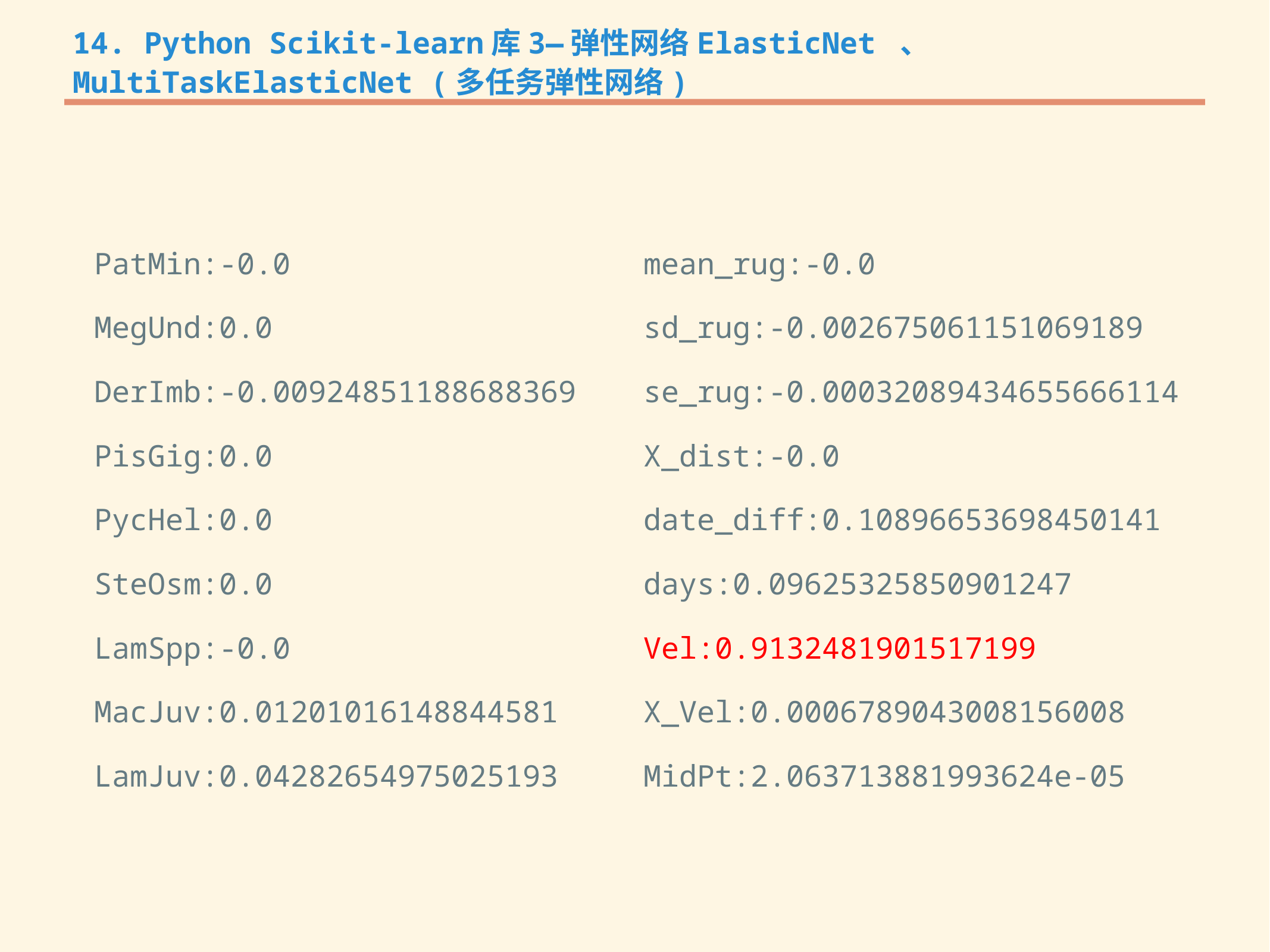

14. Python Scikit-learn库3—弹性网络ElasticNet 、 MultiTaskElasticNet (多任务弹性网络)

PatMin:-0.0
MegUnd:0.0
DerImb:-0.00924851188688369
PisGig:0.0
PycHel:0.0
SteOsm:0.0
LamSpp:-0.0
MacJuv:0.01201016148844581
LamJuv:0.04282654975025193

mean_rug:-0.0
sd_rug:-0.002675061151069189
se_rug:-0.00032089434655666114
X_dist:-0.0
date_diff:0.10896653698450141
days:0.09625325850901247
Vel:0.9132481901517199
X_Vel:0.0006789043008156008
MidPt:2.063713881993624e-05